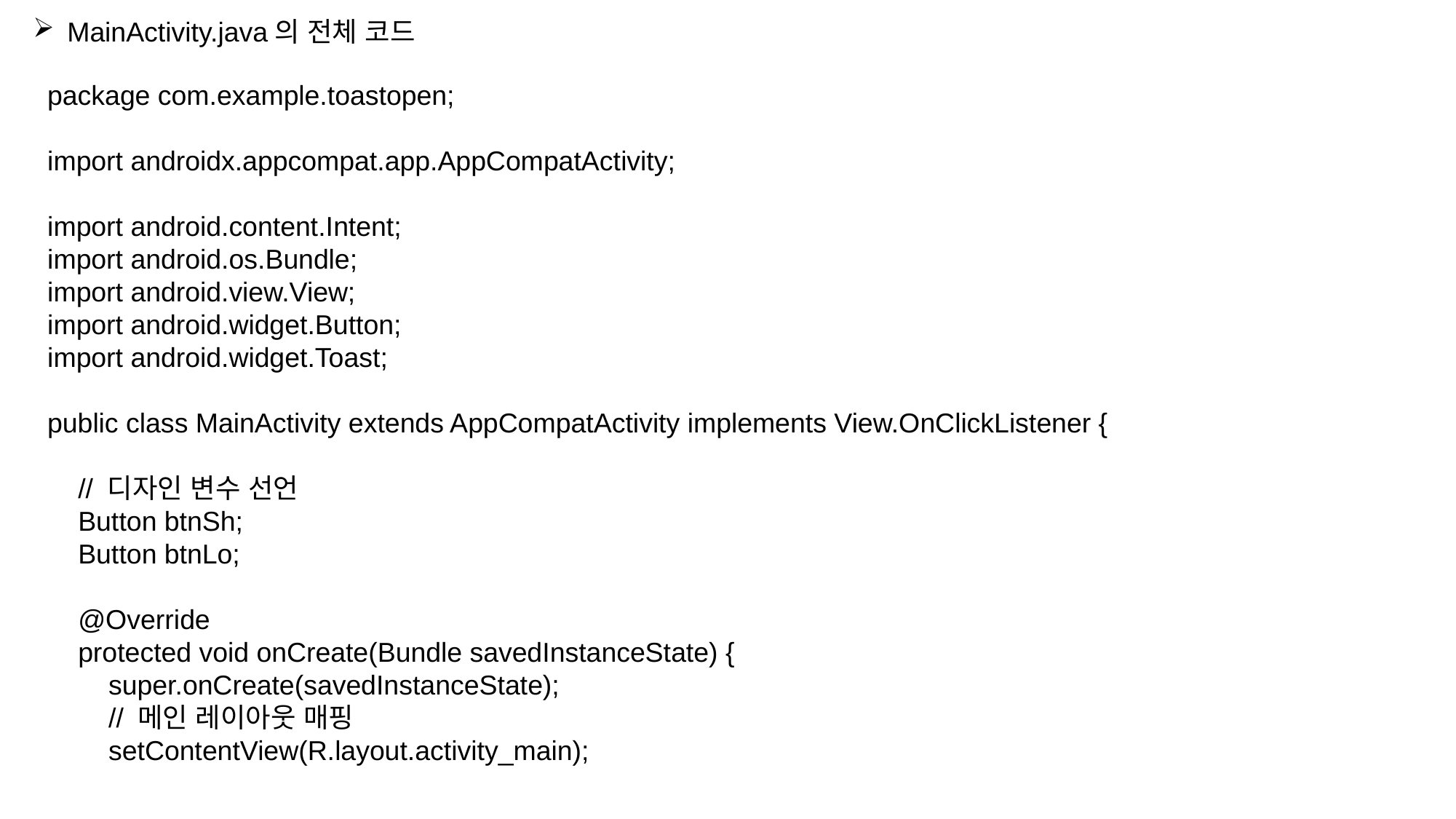

MainActivity.java의 전체 코드
package com.example.toastopen;

import androidx.appcompat.app.AppCompatActivity;

import android.content.Intent;
import android.os.Bundle;
import android.view.View;
import android.widget.Button;
import android.widget.Toast;

public class MainActivity extends AppCompatActivity implements View.OnClickListener {

    // 디자인 변수 선언
    Button btnSh;
    Button btnLo;

    @Override
    protected void onCreate(Bundle savedInstanceState) {
        super.onCreate(savedInstanceState);
        // 메인 레이아웃 매핑
        setContentView(R.layout.activity_main);